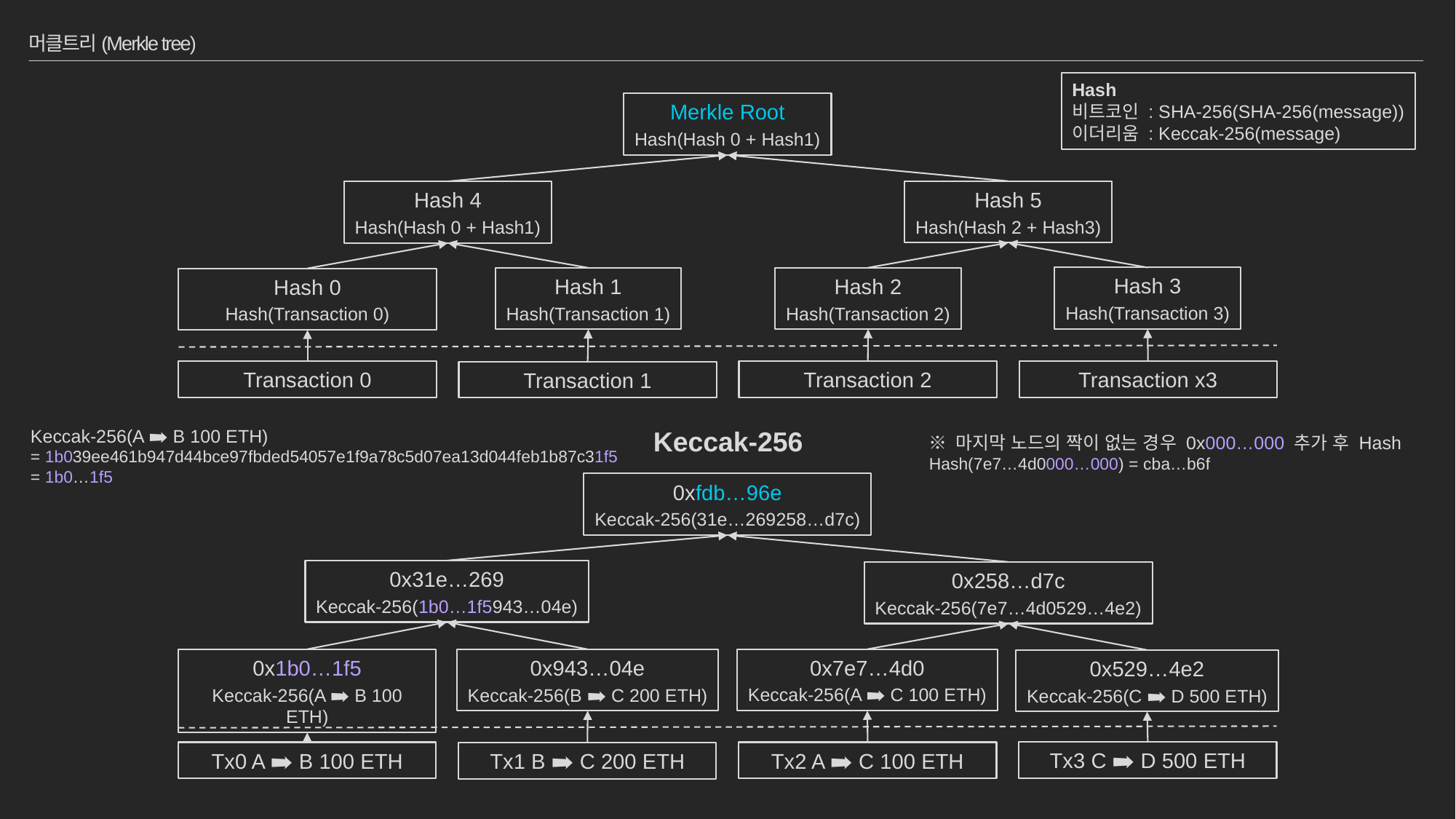

# 머클트리(Merkle tree)
Hash
비트코인 : SHA-256(SHA-256(message))
이더리움 : Keccak-256(message)
Merkle Root
Hash(Hash 0 + Hash1)
Hash 5
Hash(Hash 2 + Hash3)
Hash 4
Hash(Hash 0 + Hash1)
Hash 3
Hash(Transaction 3)
Hash 2
Hash(Transaction 2)
Hash 1
Hash(Transaction 1)
Hash 0
Hash(Transaction 0)
Transaction x3
Transaction 0
Transaction 2
Transaction 1
Keccak-256(A ➡ B 100 ETH)
= 1b039ee461b947d44bce97fbded54057e1f9a78c5d07ea13d044feb1b87c31f5
= 1b0…1f5
Keccak-256
※ 마지막 노드의 짝이 없는 경우 0x000…000 추가 후 Hash
Hash(7e7…4d0000…000) = cba…b6f
0xfdb…96e
Keccak-256(31e…269258…d7c)
0x31e…269
Keccak-256(1b0…1f5943…04e)
0x258…d7c
Keccak-256(7e7…4d0529…4e2)
0x1b0…1f5
Keccak-256(A ➡ B 100 ETH)
0x7e7…4d0
Keccak-256(A ➡ C 100 ETH)
0x943…04e
Keccak-256(B ➡ C 200 ETH)
0x529…4e2
Keccak-256(C ➡ D 500 ETH)
Tx3 C ➡ D 500 ETH
Tx0 A ➡ B 100 ETH
Tx2 A ➡ C 100 ETH
Tx1 B ➡ C 200 ETH